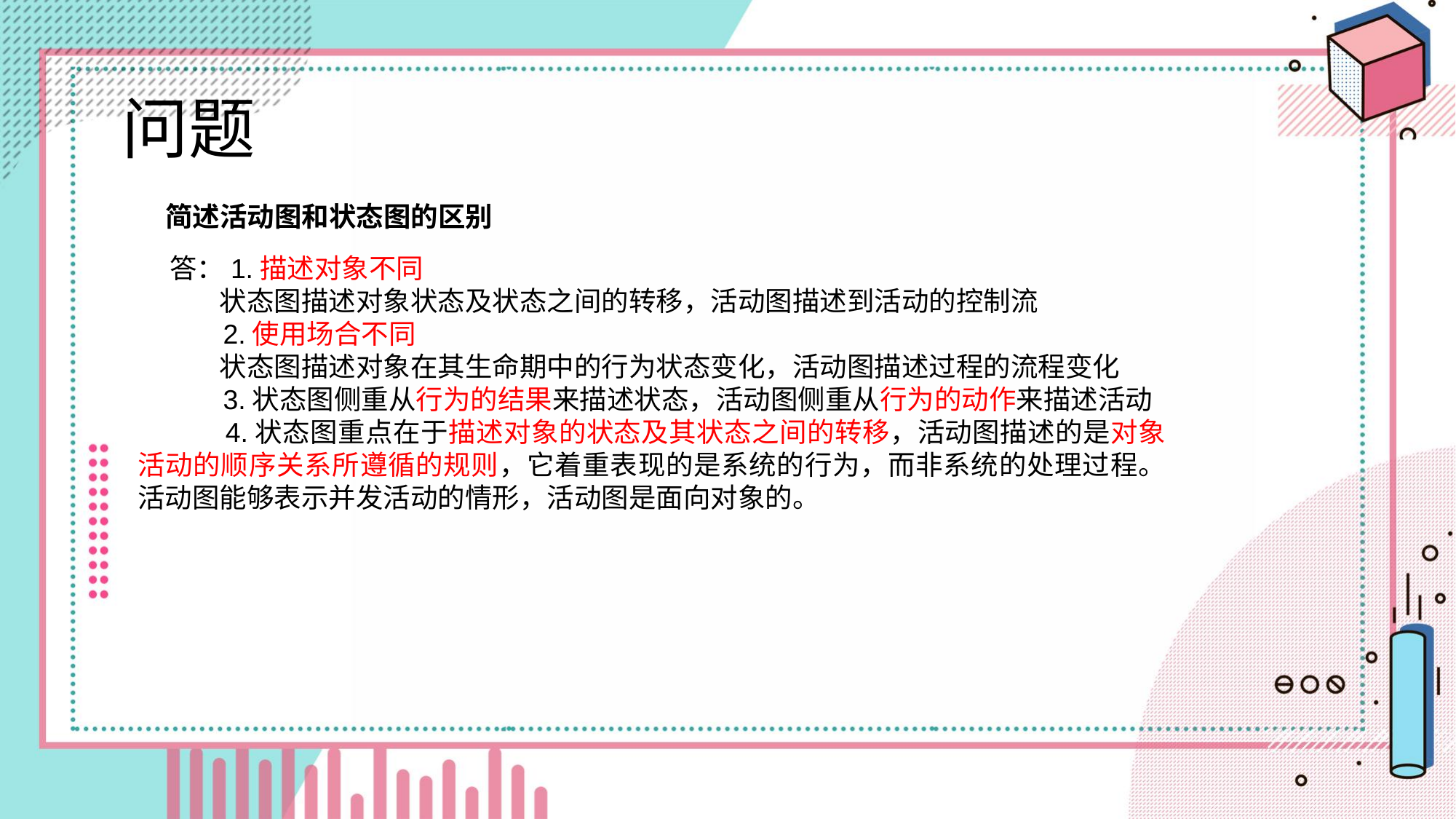

# 问题
简述活动图和状态图的区别

答：1.描述对象不同
       状态图描述对象状态及状态之间的转移，活动图描述到活动的控制流
       2.使用场合不同
       状态图描述对象在其生命期中的行为状态变化，活动图描述过程的流程变化
       3.状态图侧重从行为的结果来描述状态，活动图侧重从行为的动作来描述活动
       4.状态图重点在于描述对象的状态及其状态之间的转移，活动图描述的是对象活动的顺序关系所遵循的规则，它着重表现的是系统的行为，而非系统的处理过程。活动图能够表示并发活动的情形，活动图是面向对象的。